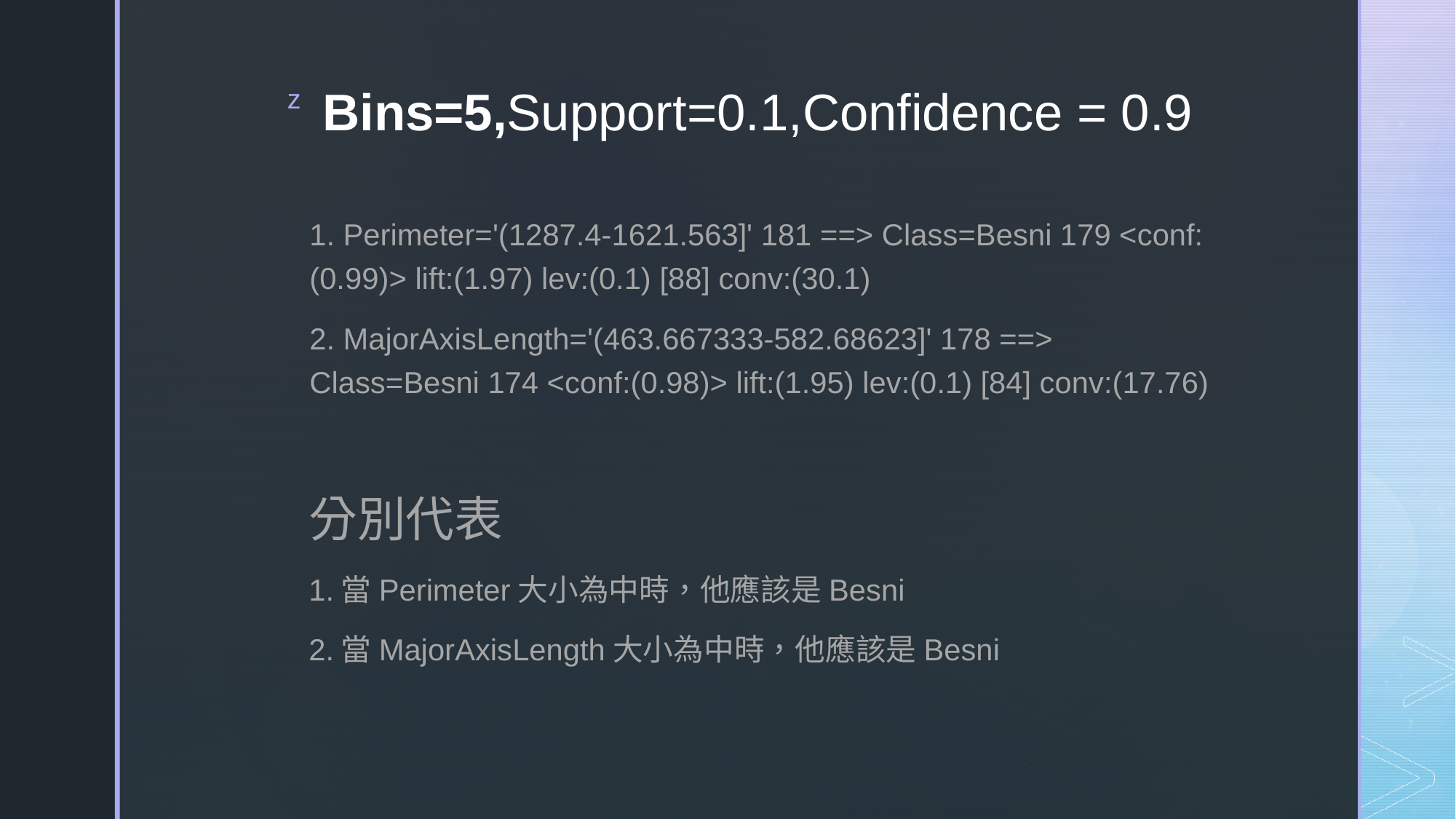

# Bins=5,Support=0.1,Confidence = 0.9
1. Perimeter='(1287.4-1621.563]' 181 ==> Class=Besni 179 <conf:(0.99)> lift:(1.97) lev:(0.1) [88] conv:(30.1)
2. MajorAxisLength='(463.667333-582.68623]' 178 ==> Class=Besni 174 <conf:(0.98)> lift:(1.95) lev:(0.1) [84] conv:(17.76)

分別代表
1.當Perimeter大小為中時，他應該是Besni
2.當MajorAxisLength大小為中時，他應該是Besni